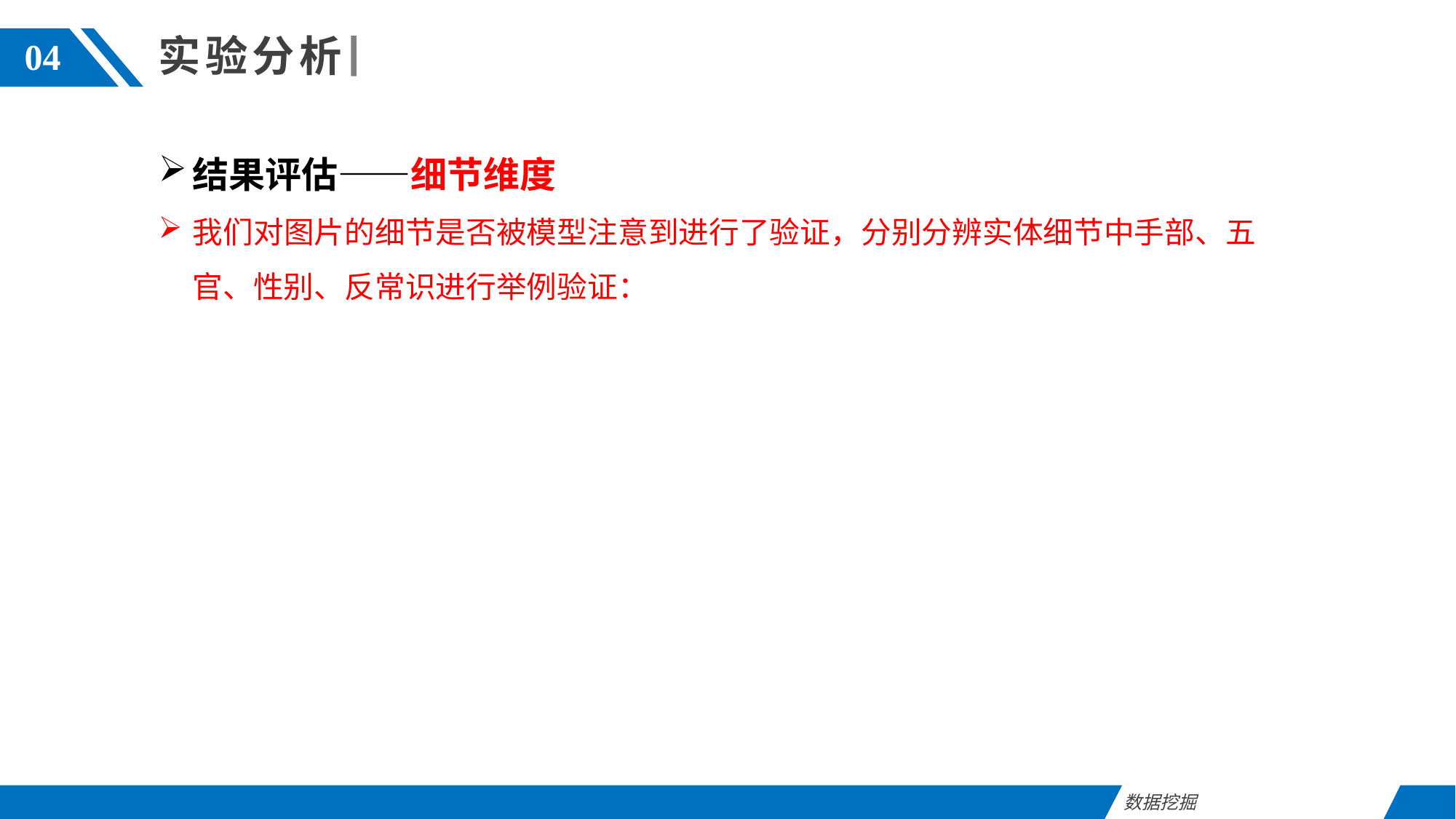

实验分析

04

结果评估——细节维度
我们对图片的细节是否被模型注意到进行了验证，分别分辨实体细节中手部、五官、性别、反常识进行举例验证：

数据挖掘